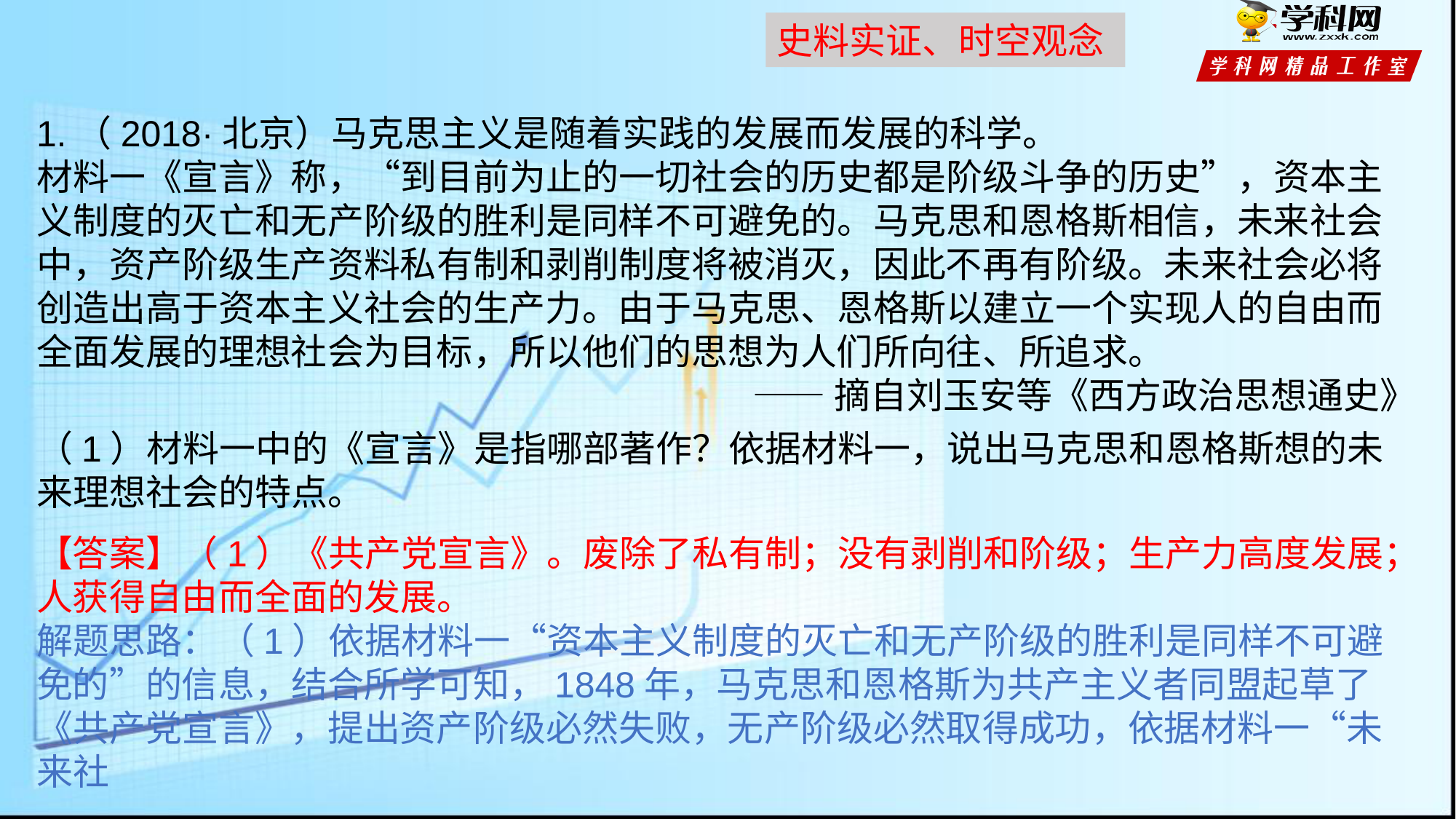

史料实证、时空观念
1.（2018·北京）马克思主义是随着实践的发展而发展的科学。
材料一《宣言》称，“到目前为止的一切社会的历史都是阶级斗争的历史”，资本主义制度的灭亡和无产阶级的胜利是同样不可避免的。马克思和恩格斯相信，未来社会中，资产阶级生产资料私有制和剥削制度将被消灭，因此不再有阶级。未来社会必将创造出高于资本主义社会的生产力。由于马克思、恩格斯以建立一个实现人的自由而全面发展的理想社会为目标，所以他们的思想为人们所向往、所追求。
——摘自刘玉安等《西方政治思想通史》
（1）材料一中的《宣言》是指哪部著作？依据材料一，说出马克思和恩格斯想的未来理想社会的特点。
【答案】（1）《共产党宣言》。废除了私有制；没有剥削和阶级；生产力高度发展；人获得自由而全面的发展。
解题思路：（1）依据材料一“资本主义制度的灭亡和无产阶级的胜利是同样不可避免的”的信息，结合所学可知，1848年，马克思和恩格斯为共产主义者同盟起草了《共产党宣言》，提出资产阶级必然失败，无产阶级必然取得成功，依据材料一“未来社